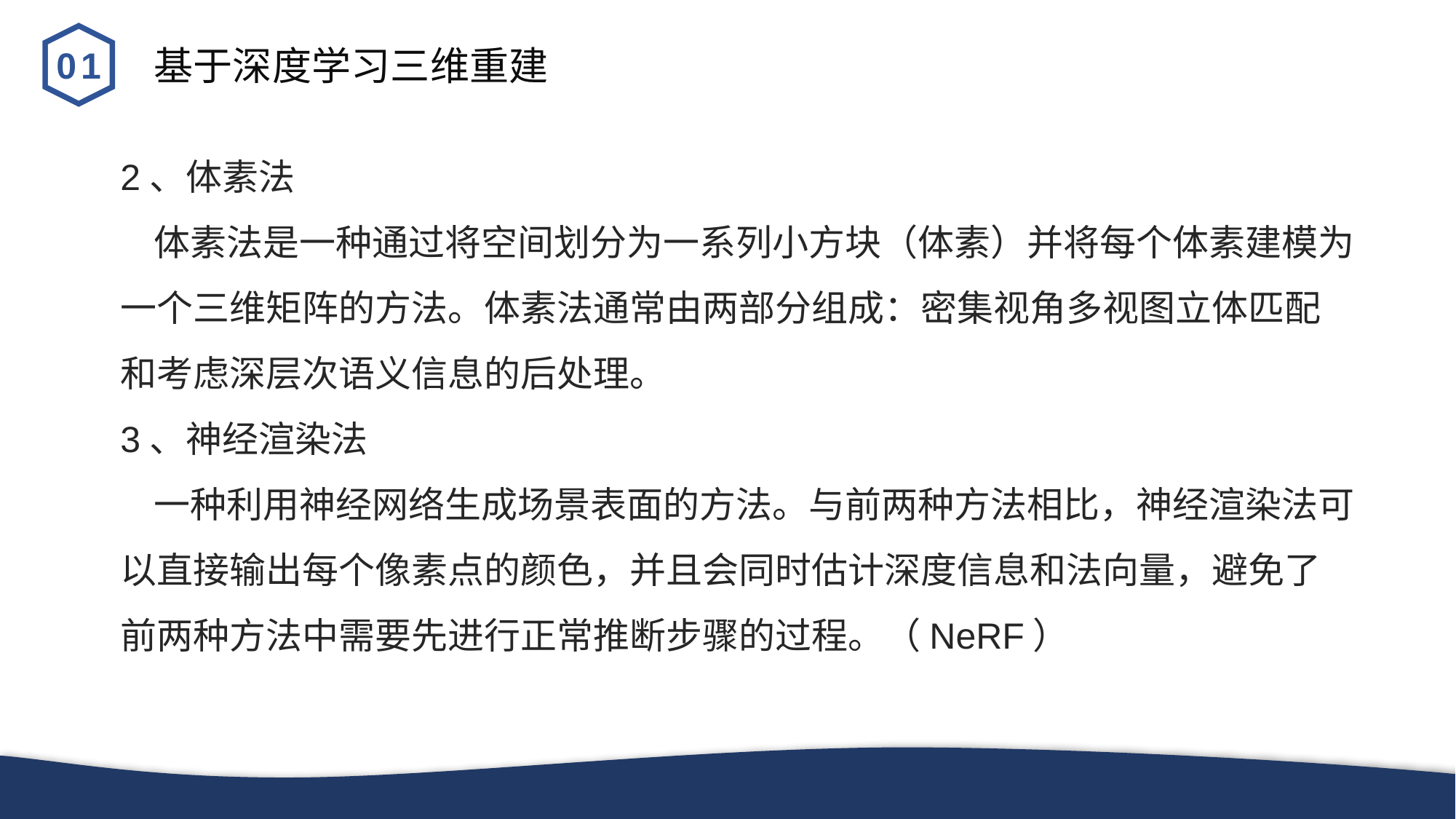

基于深度学习三维重建
01
2、体素法
   体素法是一种通过将空间划分为一系列小方块（体素）并将每个体素建模为一个三维矩阵的方法。体素法通常由两部分组成：密集视角多视图立体匹配和考虑深层次语义信息的后处理。
3、神经渲染法
   一种利用神经网络生成场景表面的方法。与前两种方法相比，神经渲染法可以直接输出每个像素点的颜色，并且会同时估计深度信息和法向量，避免了前两种方法中需要先进行正常推断步骤的过程。（NeRF）